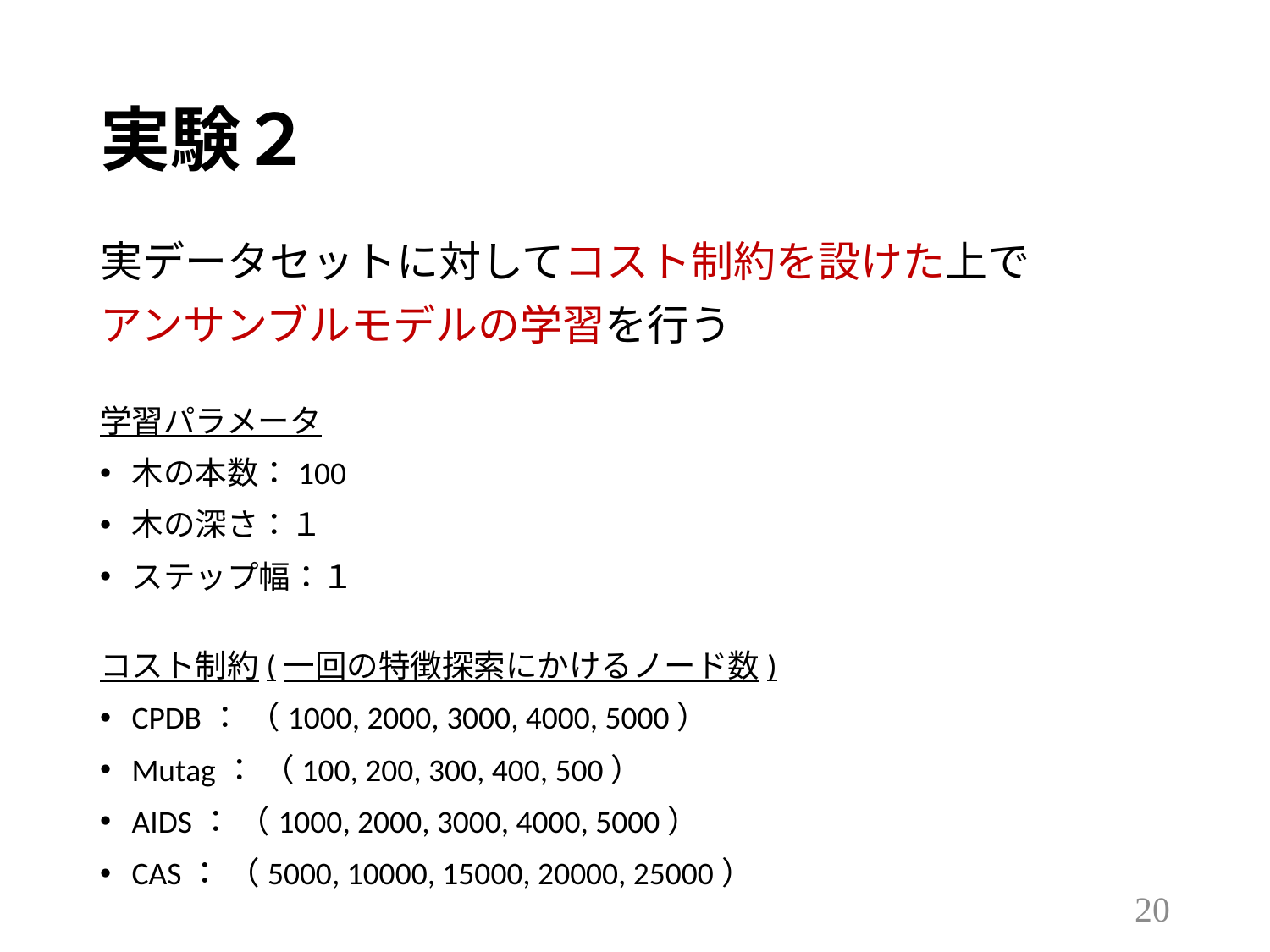

# 実験２
実データセットに対してコスト制約を設けた上で
アンサンブルモデルの学習を行う

学習パラメータ
木の本数：100
木の深さ：１
ステップ幅：１

コスト制約(一回の特徴探索にかけるノード数)
CPDB： （1000, 2000, 3000, 4000, 5000）
Mutag： （100, 200, 300, 400, 500）
AIDS： （1000, 2000, 3000, 4000, 5000）
CAS： （5000, 10000, 15000, 20000, 25000）

20